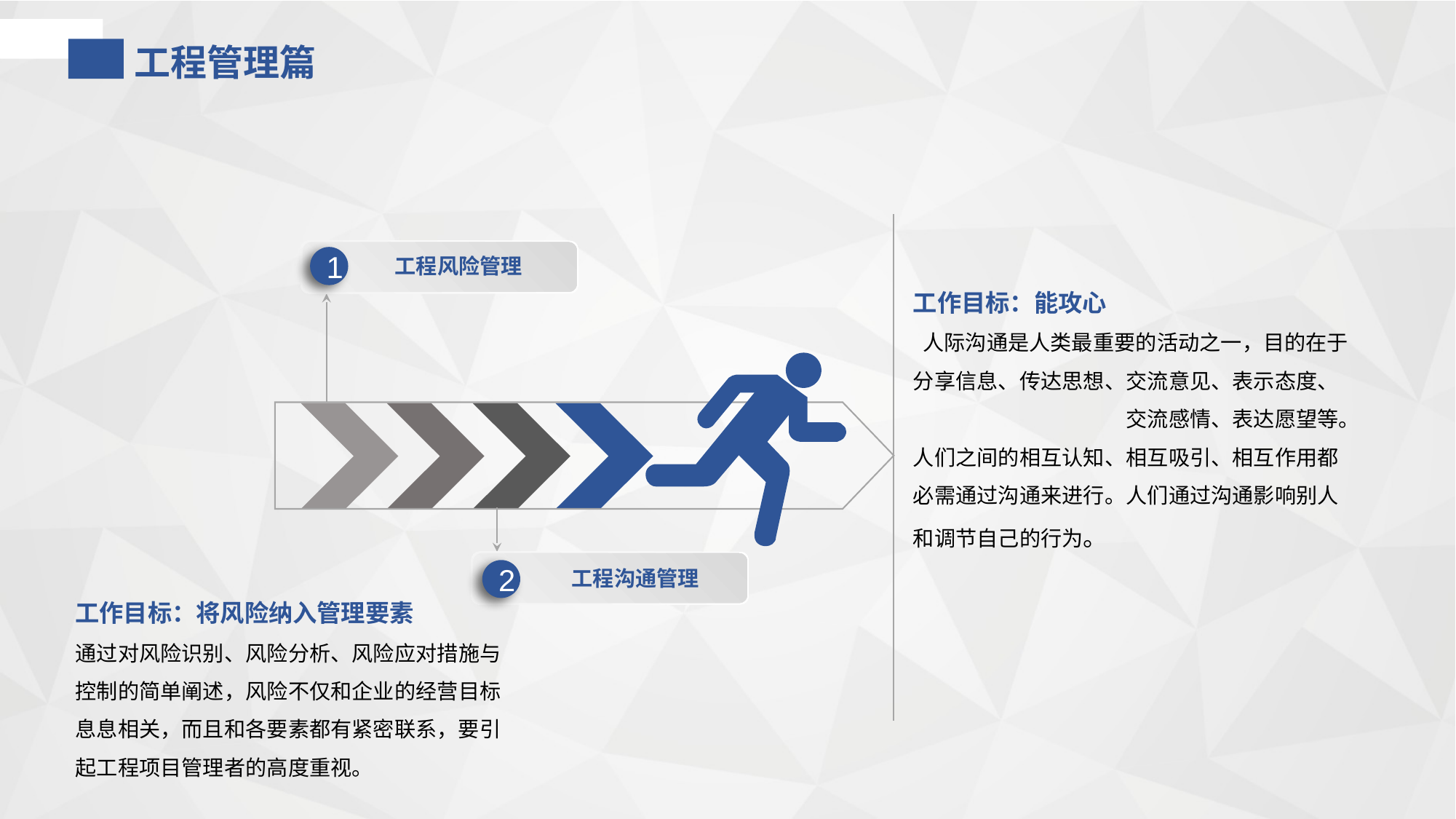

工程管理篇

1
工程风险管理
工作目标：能攻心
 人际沟通是人类最重要的活动之一，目的在于分享信息、传达思想、交流意见、表示态度、                                                 交流感情、表达愿望等。人们之间的相互认知、相互吸引、相互作用都必需通过沟通来进行。人们通过沟通影响别人和调节自己的行为。

2
工程沟通管理
工作目标：将风险纳入管理要素
通过对风险识别、风险分析、风险应对措施与
控制的简单阐述，风险不仅和企业的经营目标
息息相关，而且和各要素都有紧密联系，要引
起工程项目管理者的高度重视。